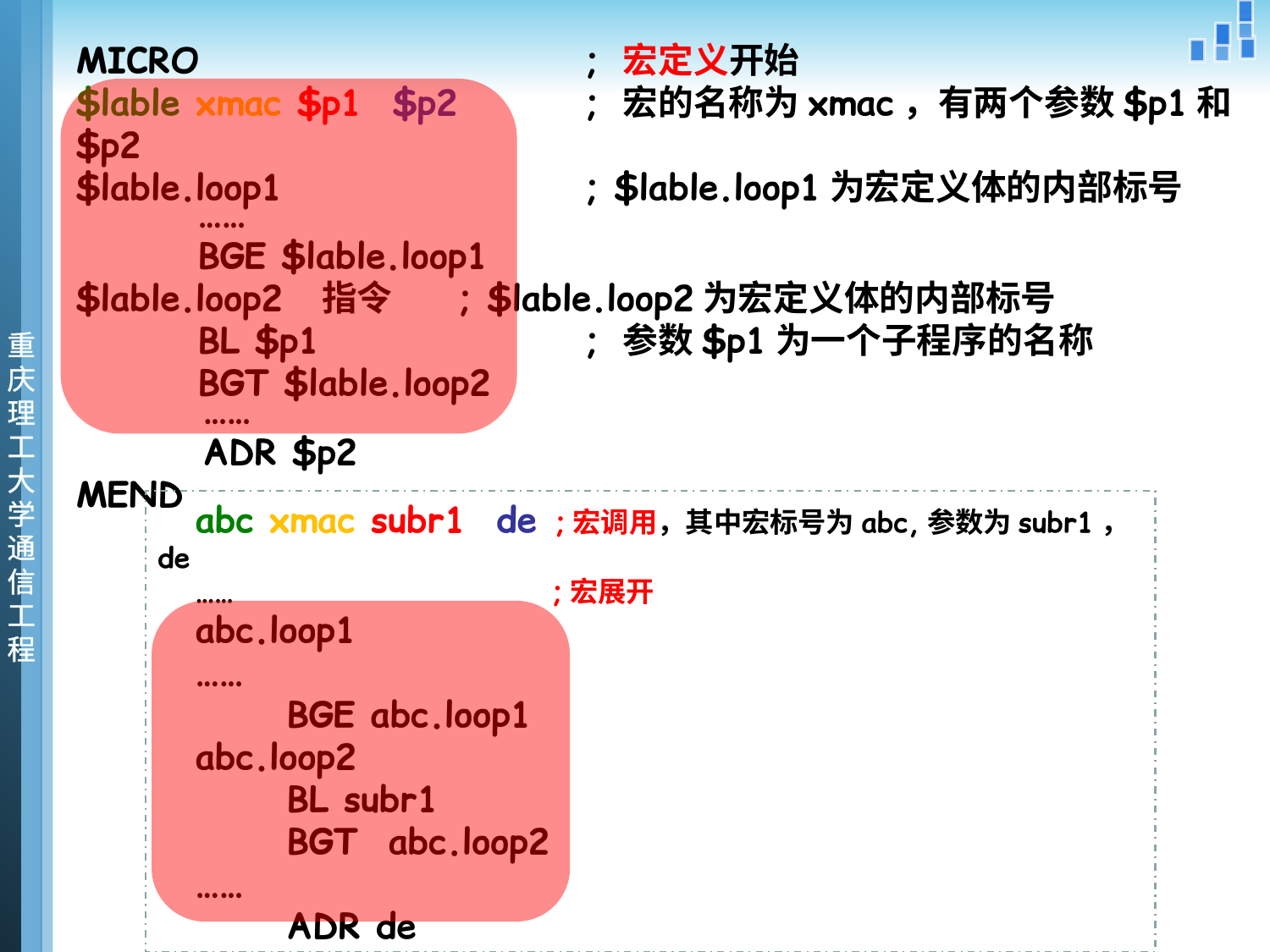

MICRO	          		; 宏定义开始
$lable xmac $p1, $p2    	; 宏的名称为xmac，有两个参数$p1和$p2
$lable.loop1 			; $lable.loop1为宏定义体的内部标号
        ……
        BGE $lable.loop1
$lable.loop2  指令       	; $lable.loop2为宏定义体的内部标号
        BL $p1                 	; 参数$p1为一个子程序的名称
        BGT $lable.loop2
	……
     	ADR $p2
MEND                   ; 宏定义结束

abc xmac subr1, de	 ;宏调用，其中宏标号为abc,参数为subr1，de
……			 ;宏展开
abc.loop1
……
      BGE abc.loop1
abc.loop2
      BL subr1
      BGT  abc.loop2
……
      ADR de